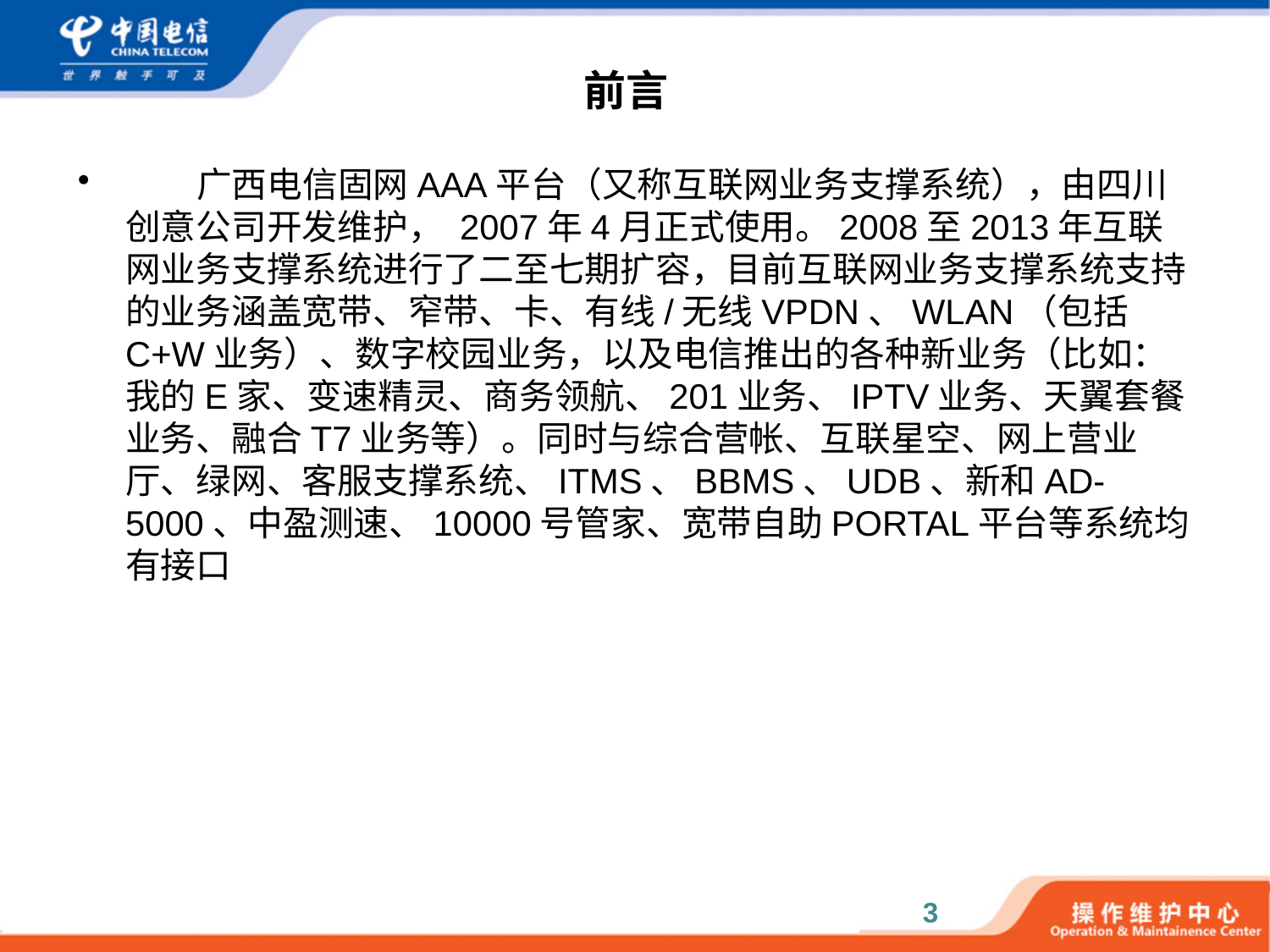

# 前言
        广西电信固网AAA平台（又称互联网业务支撑系统），由四川创意公司开发维护， 2007年4月正式使用。2008至2013年互联网业务支撑系统进行了二至七期扩容，目前互联网业务支撑系统支持的业务涵盖宽带、窄带、卡、有线/无线VPDN、WLAN（包括C+W业务）、数字校园业务，以及电信推出的各种新业务（比如：我的E家、变速精灵、商务领航、201业务、IPTV业务、天翼套餐业务、融合T7业务等）。同时与综合营帐、互联星空、网上营业厅、绿网、客服支撑系统、ITMS、BBMS、UDB、新和AD-5000、中盈测速、10000号管家、宽带自助PORTAL平台等系统均有接口